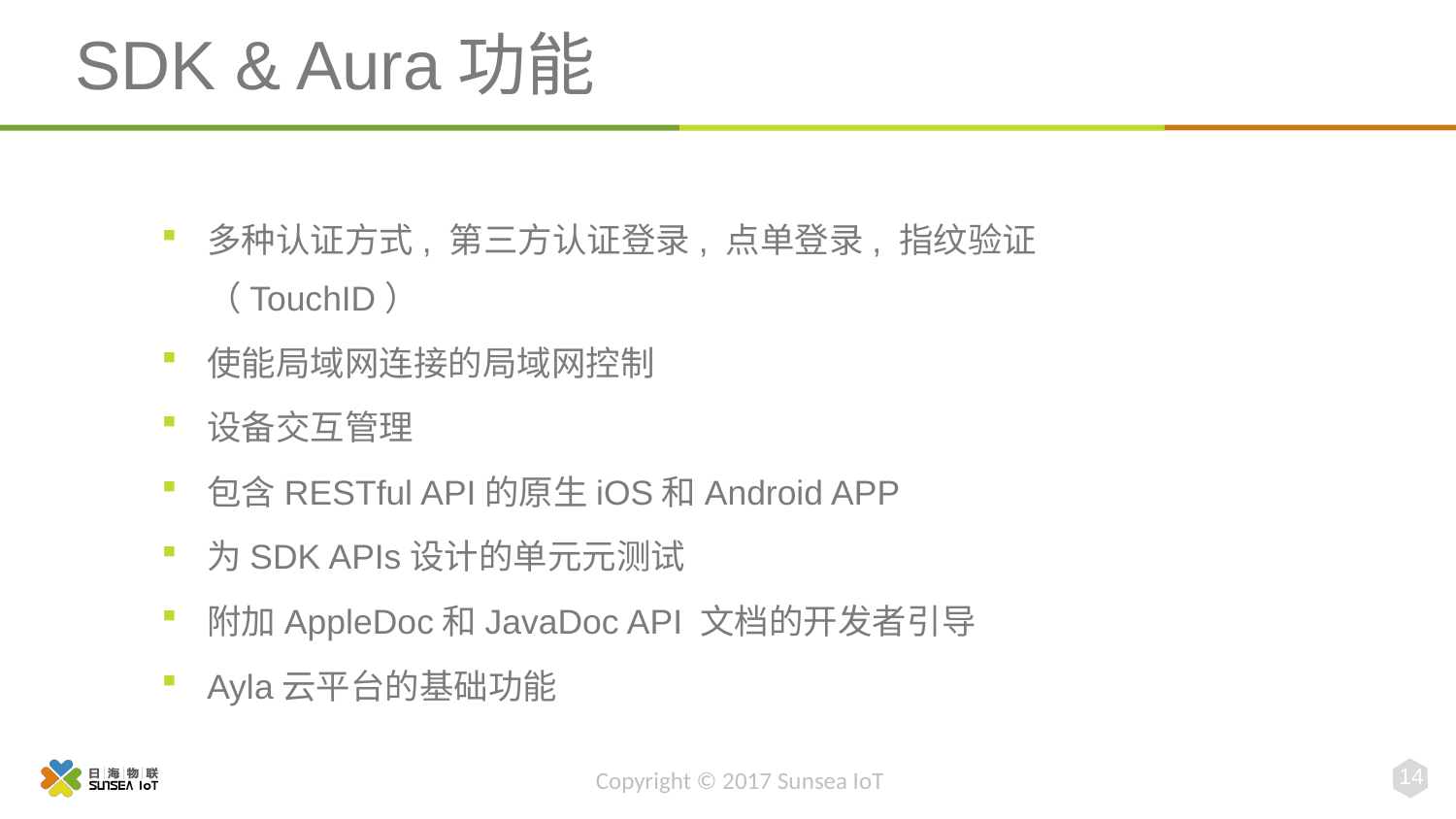

# SDK & Aura功能
多种认证方式, 第三方认证登录, 点单登录, 指纹验证（TouchID）
使能局域网连接的局域网控制
设备交互管理
包含RESTful API的原生iOS和Android APP
为SDK APIs设计的单元元测试
附加AppleDoc和JavaDoc API 文档的开发者引导
Ayla云平台的基础功能
SDK

14
Copyright © 2017 Sunsea IoT